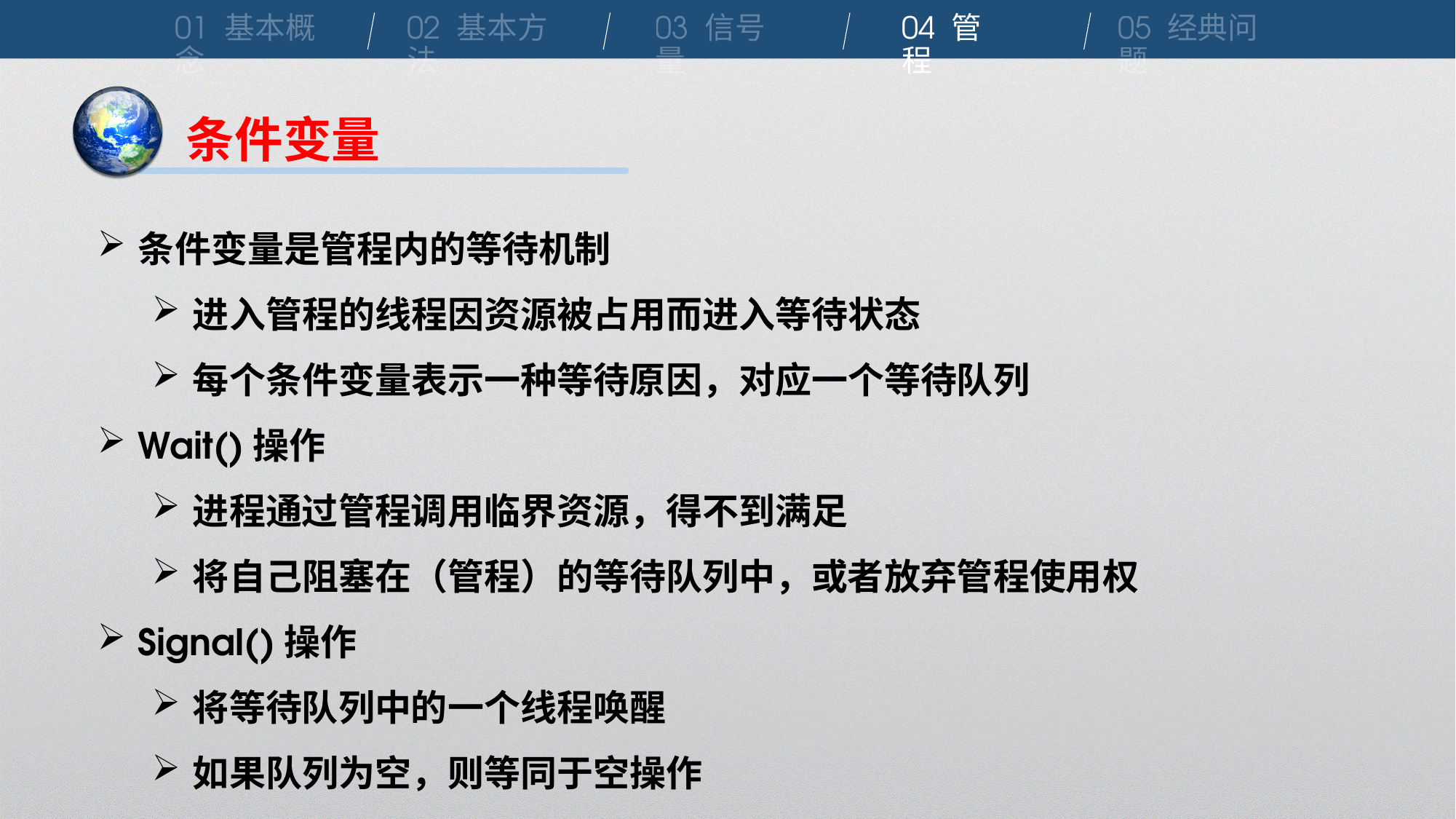

01 基本概念
02 基本方法
03 信号量
04 管程
05 经典问题
条件变量
条件变量是管程内的等待机制
进入管程的线程因资源被占用而进入等待状态
每个条件变量表示一种等待原因，对应一个等待队列
Wait()操作
进程通过管程调用临界资源，得不到满足
将自己阻塞在（管程）的等待队列中，或者放弃管程使用权
Signal()操作
将等待队列中的一个线程唤醒
如果队列为空，则等同于空操作